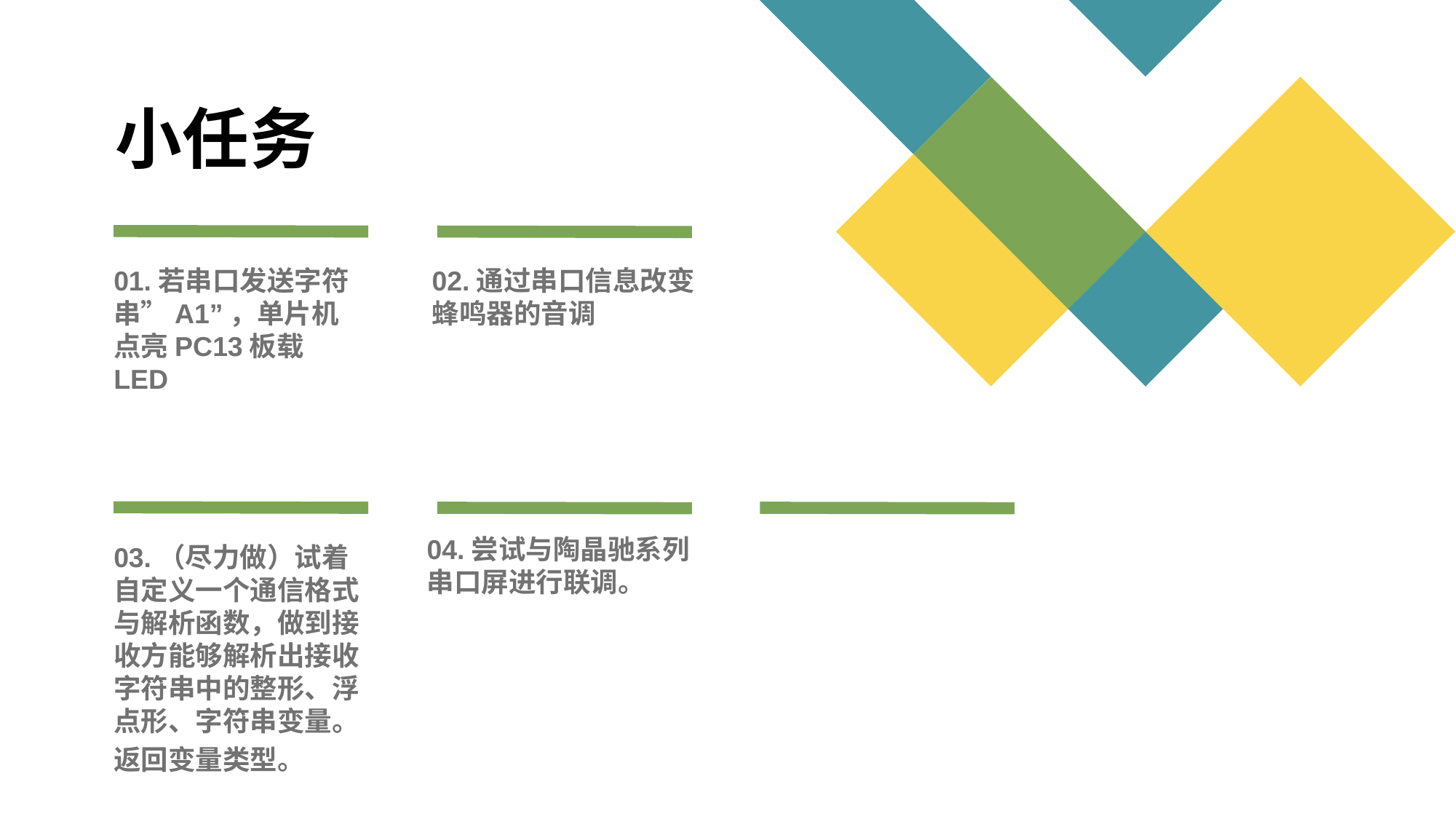

# 小任务
01.若串口发送字符串”A1”，单片机点亮PC13板载LED
02.通过串口信息改变蜂鸣器的音调
04.尝试与陶晶驰系列串口屏进行联调。
03.（尽力做）试着自定义一个通信格式与解析函数，做到接收方能够解析出接收字符串中的整形、浮点形、字符串变量。
返回变量类型。